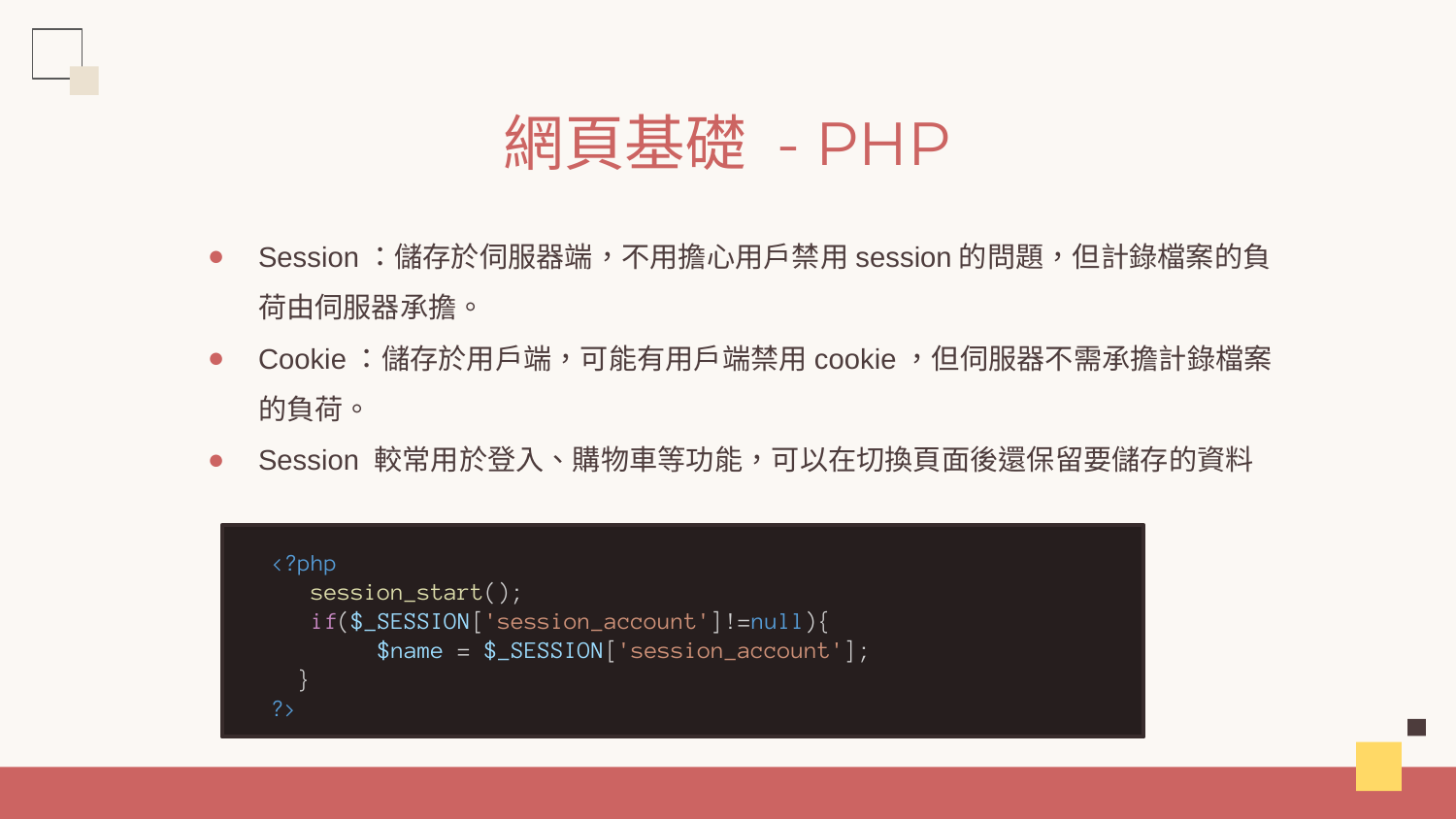

# 網頁基礎 - PHP
Session：儲存於伺服器端，不用擔心用戶禁用session的問題，但計錄檔案的負荷由伺服器承擔。
Cookie：儲存於用戶端，可能有用戶端禁用cookie，但伺服器不需承擔計錄檔案的負荷。
Session 較常用於登入、購物車等功能，可以在切換頁面後還保留要儲存的資料

<?php
   session_start();
   if($_SESSION['session_account']!=null){
        $name = $_SESSION['session_account'];
  }
?>